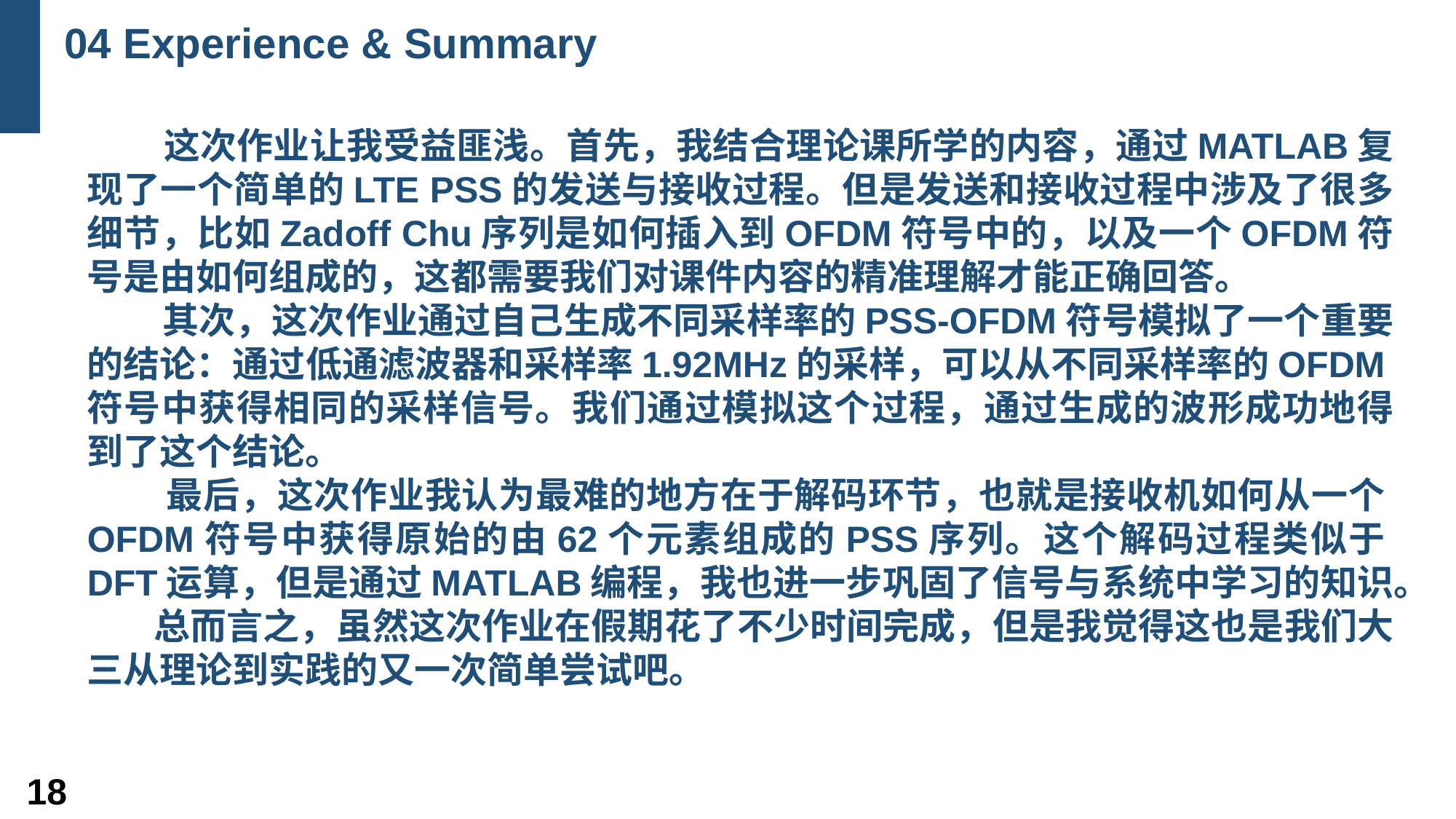

04 Experience & Summary
        这次作业让我受益匪浅。首先，我结合理论课所学的内容，通过MATLAB复现了一个简单的LTE PSS的发送与接收过程。但是发送和接收过程中涉及了很多细节，比如Zadoff Chu序列是如何插入到OFDM符号中的，以及一个OFDM符号是由如何组成的，这都需要我们对课件内容的精准理解才能正确回答。
        其次，这次作业通过自己生成不同采样率的PSS-OFDM符号模拟了一个重要的结论：通过低通滤波器和采样率1.92MHz的采样，可以从不同采样率的OFDM符号中获得相同的采样信号。我们通过模拟这个过程，通过生成的波形成功地得到了这个结论。
        最后，这次作业我认为最难的地方在于解码环节，也就是接收机如何从一个OFDM符号中获得原始的由62个元素组成的PSS序列。这个解码过程类似于DFT运算，但是通过MATLAB编程，我也进一步巩固了信号与系统中学习的知识。
       总而言之，虽然这次作业在假期花了不少时间完成，但是我觉得这也是我们大三从理论到实践的又一次简单尝试吧。
18